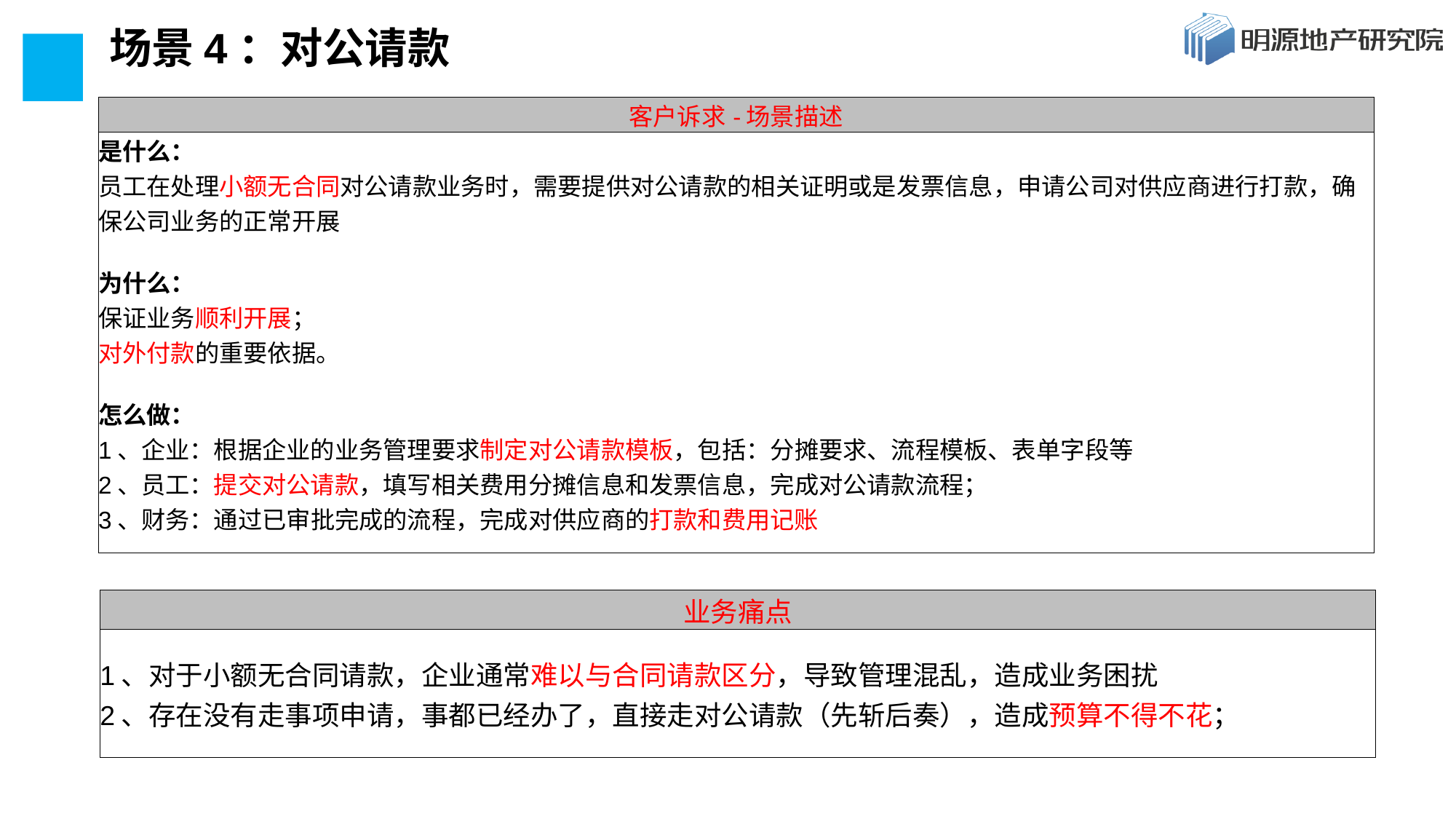

# 场景4：对公请款
| 客户诉求-场景描述 |
| --- |
| 是什么： 员工在处理小额无合同对公请款业务时，需要提供对公请款的相关证明或是发票信息，申请公司对供应商进行打款，确保公司业务的正常开展 为什么： 保证业务顺利开展； 对外付款的重要依据。 怎么做： 1、企业：根据企业的业务管理要求制定对公请款模板，包括：分摊要求、流程模板、表单字段等 2、员工：提交对公请款，填写相关费用分摊信息和发票信息，完成对公请款流程； 3、财务：通过已审批完成的流程，完成对供应商的打款和费用记账 |
| 业务痛点 |
| --- |
| 1、对于小额无合同请款，企业通常难以与合同请款区分，导致管理混乱，造成业务困扰 2、存在没有走事项申请，事都已经办了，直接走对公请款（先斩后奏），造成预算不得不花； |